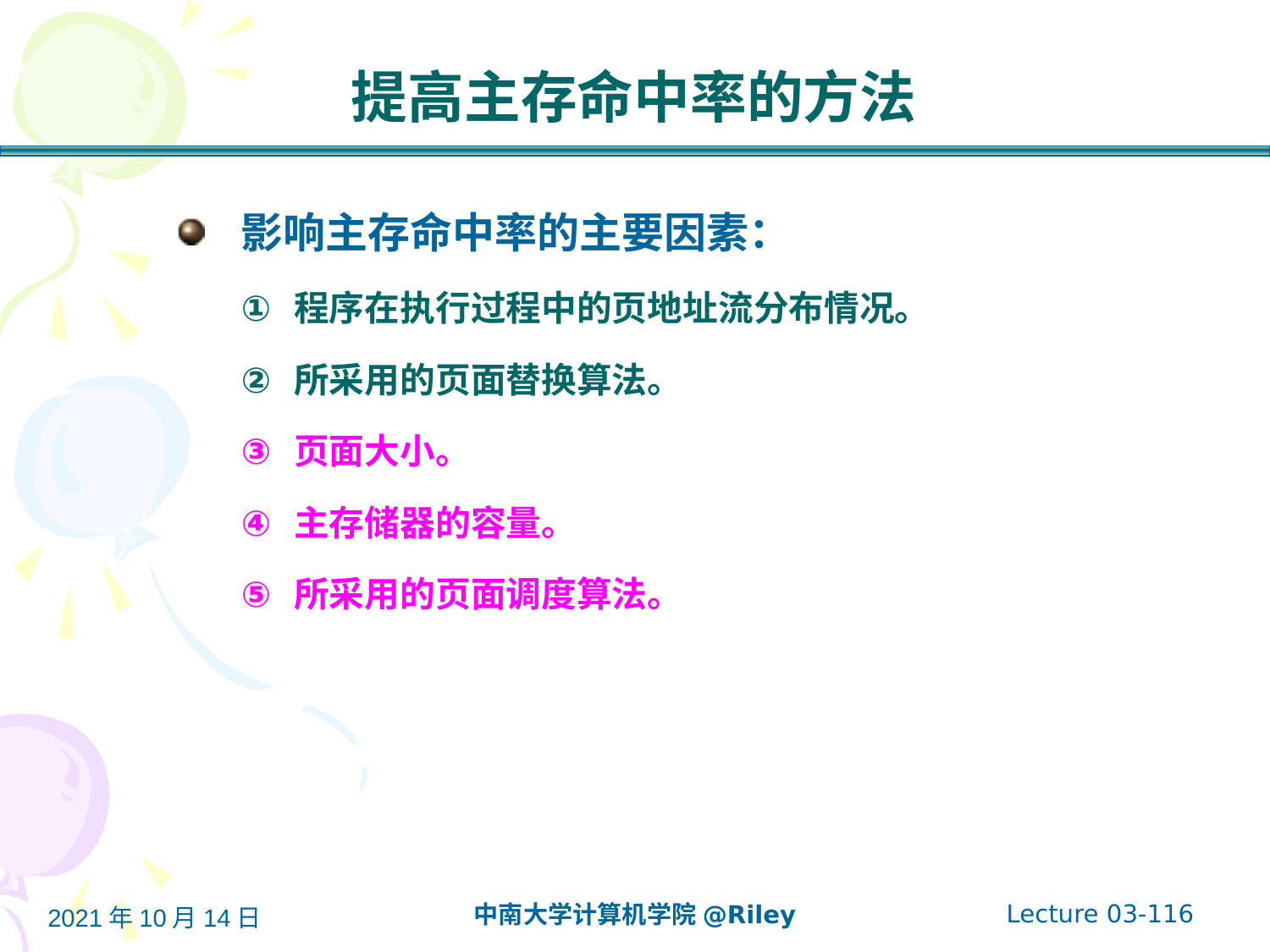

# 提高主存命中率的方法
影响主存命中率的主要因素：
程序在执行过程中的页地址流分布情况。
所采用的页面替换算法。
页面大小。
主存储器的容量。
所采用的页面调度算法。
Lecture 03-116
中南大学计算机学院@Riley
2021年10月14日